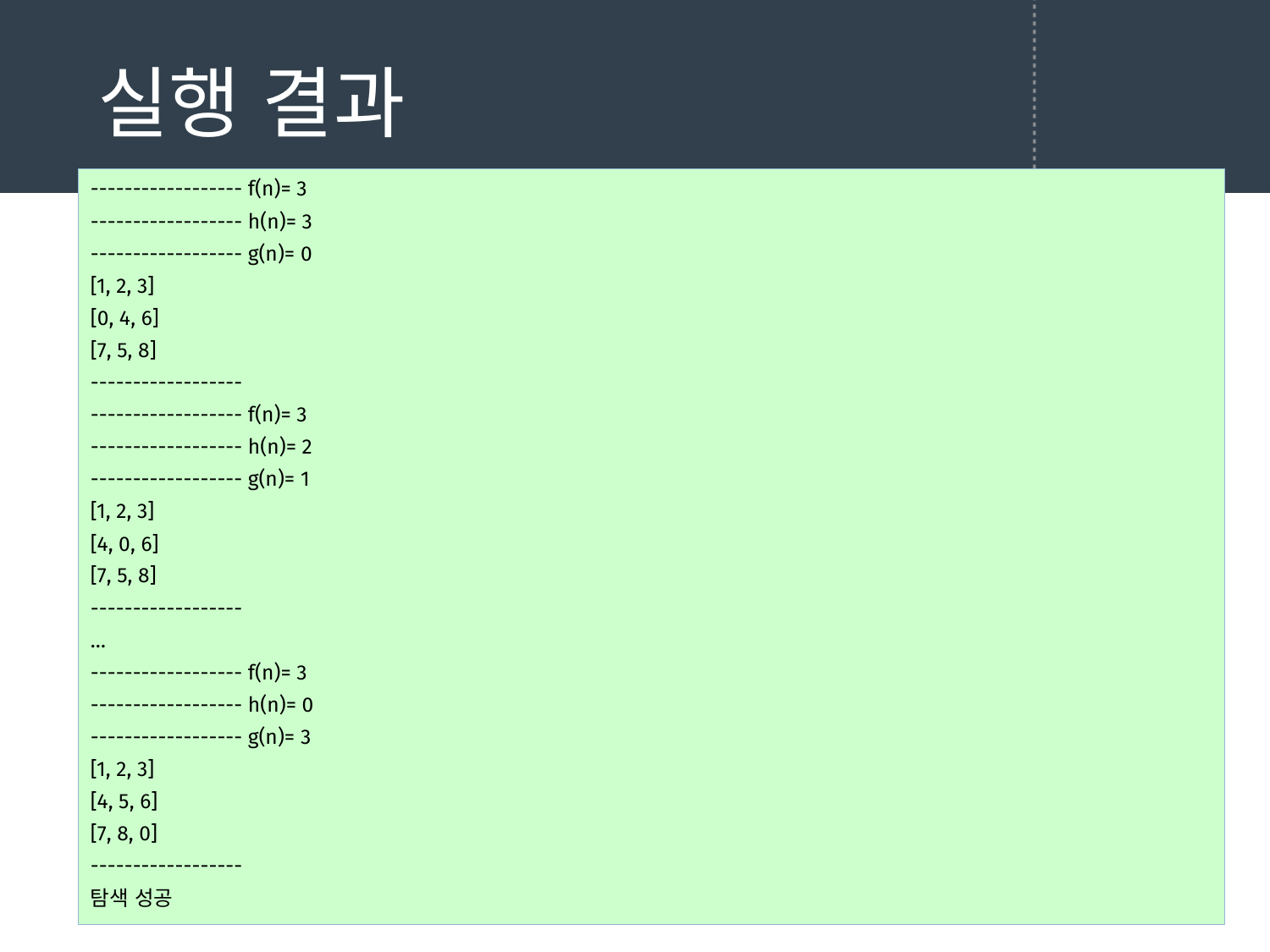

# 실행 결과
------------------ f(n)= 3
------------------ h(n)= 3
------------------ g(n)= 0
[1, 2, 3]
[0, 4, 6]
[7, 5, 8]
------------------
------------------ f(n)= 3
------------------ h(n)= 2
------------------ g(n)= 1
[1, 2, 3]
[4, 0, 6]
[7, 5, 8]
------------------
…
------------------ f(n)= 3
------------------ h(n)= 0
------------------ g(n)= 3
[1, 2, 3]
[4, 5, 6]
[7, 8, 0]
------------------
탐색 성공